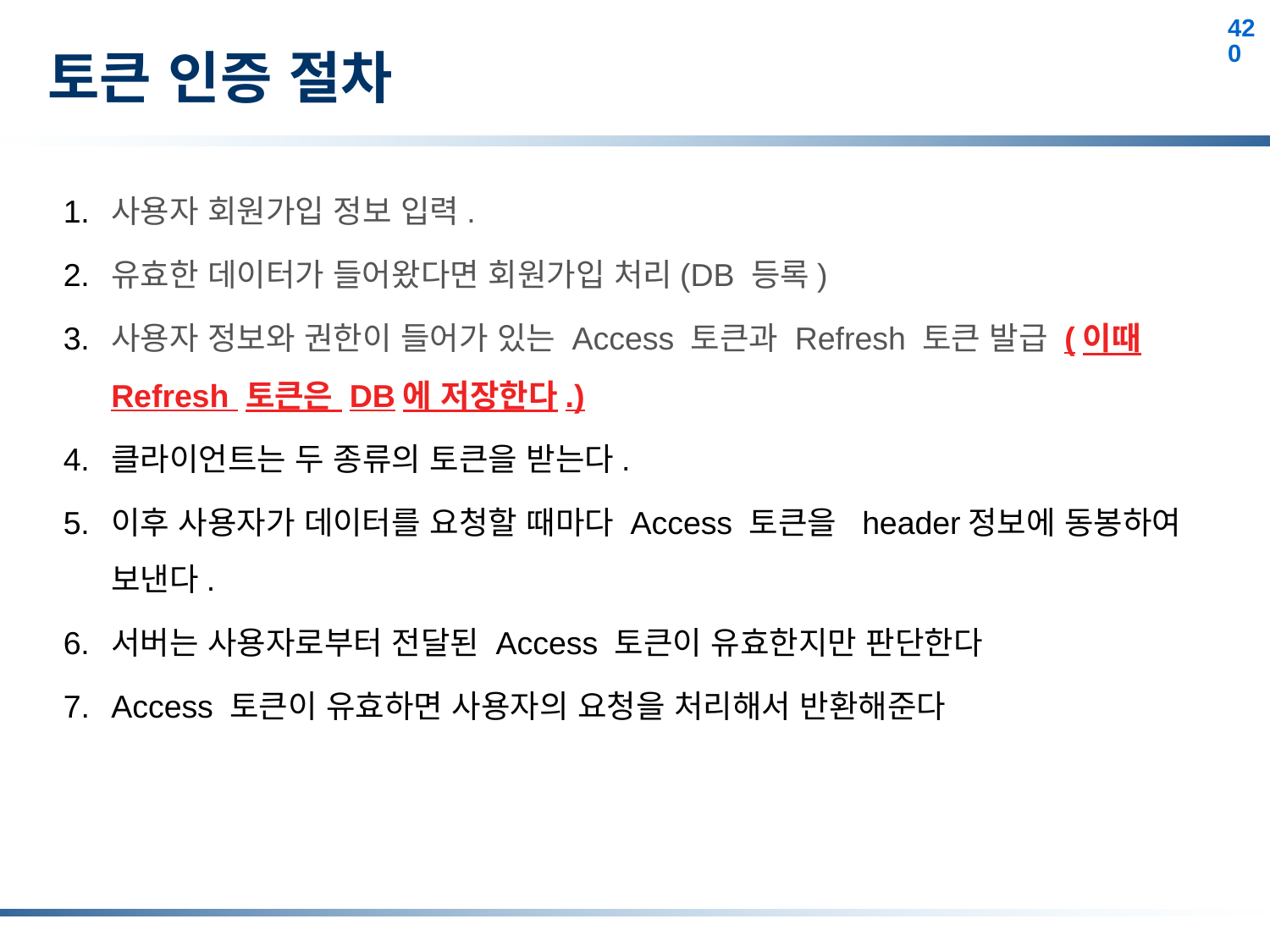

# 토큰 인증 절차
사용자 회원가입 정보 입력.
유효한 데이터가 들어왔다면 회원가입 처리(DB 등록)
사용자 정보와 권한이 들어가 있는 Access 토큰과 Refresh 토큰 발급 (이때 Refresh 토큰은 DB에 저장한다.)
클라이언트는 두 종류의 토큰을 받는다.
이후 사용자가 데이터를 요청할 때마다 Access 토큰을  header정보에 동봉하여 보낸다.
서버는 사용자로부터 전달된 Access 토큰이 유효한지만 판단한다
Access 토큰이 유효하면 사용자의 요청을 처리해서 반환해준다